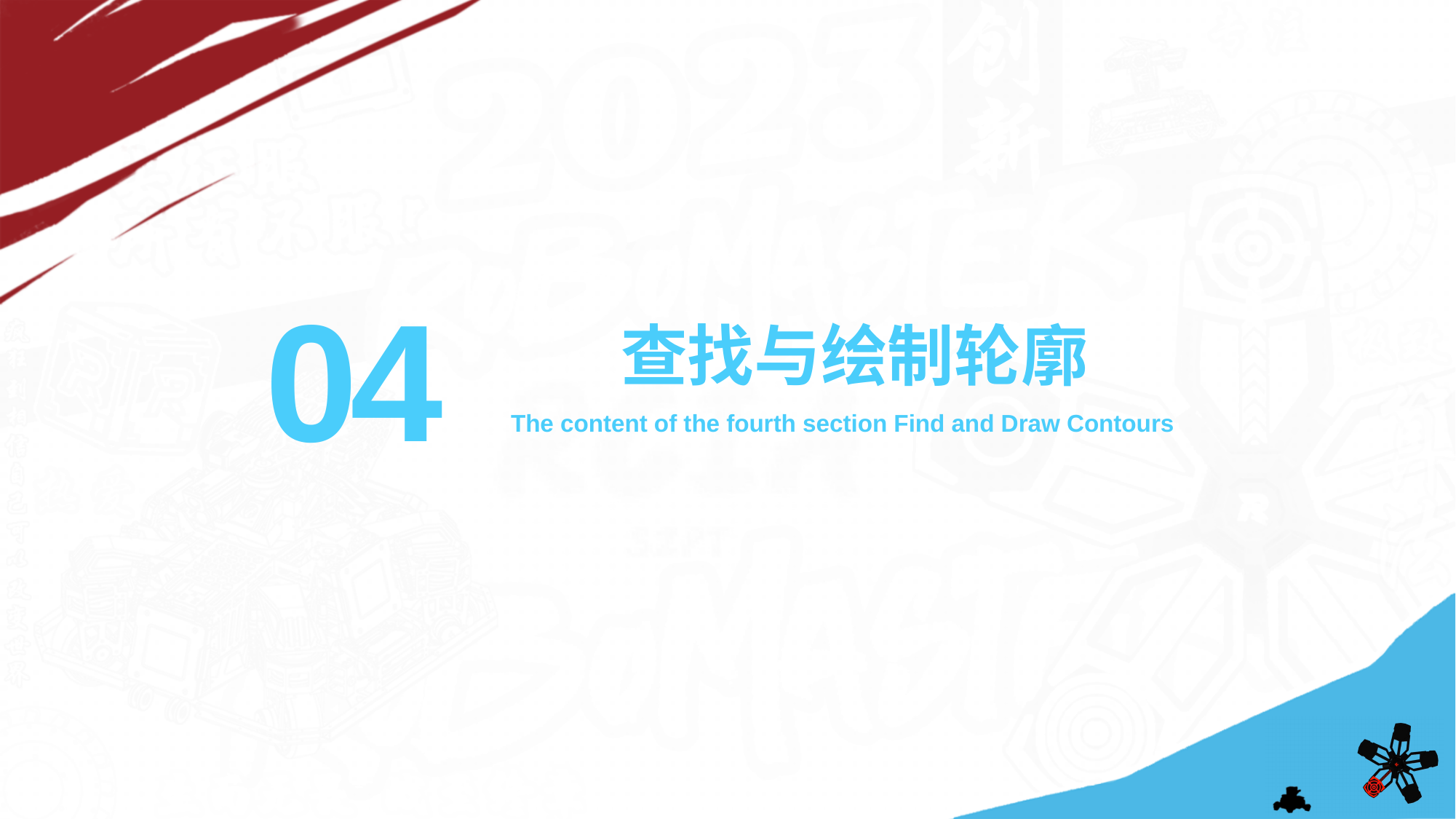

04
查找与绘制轮廓
The content of the fourth section Find and Draw Contours